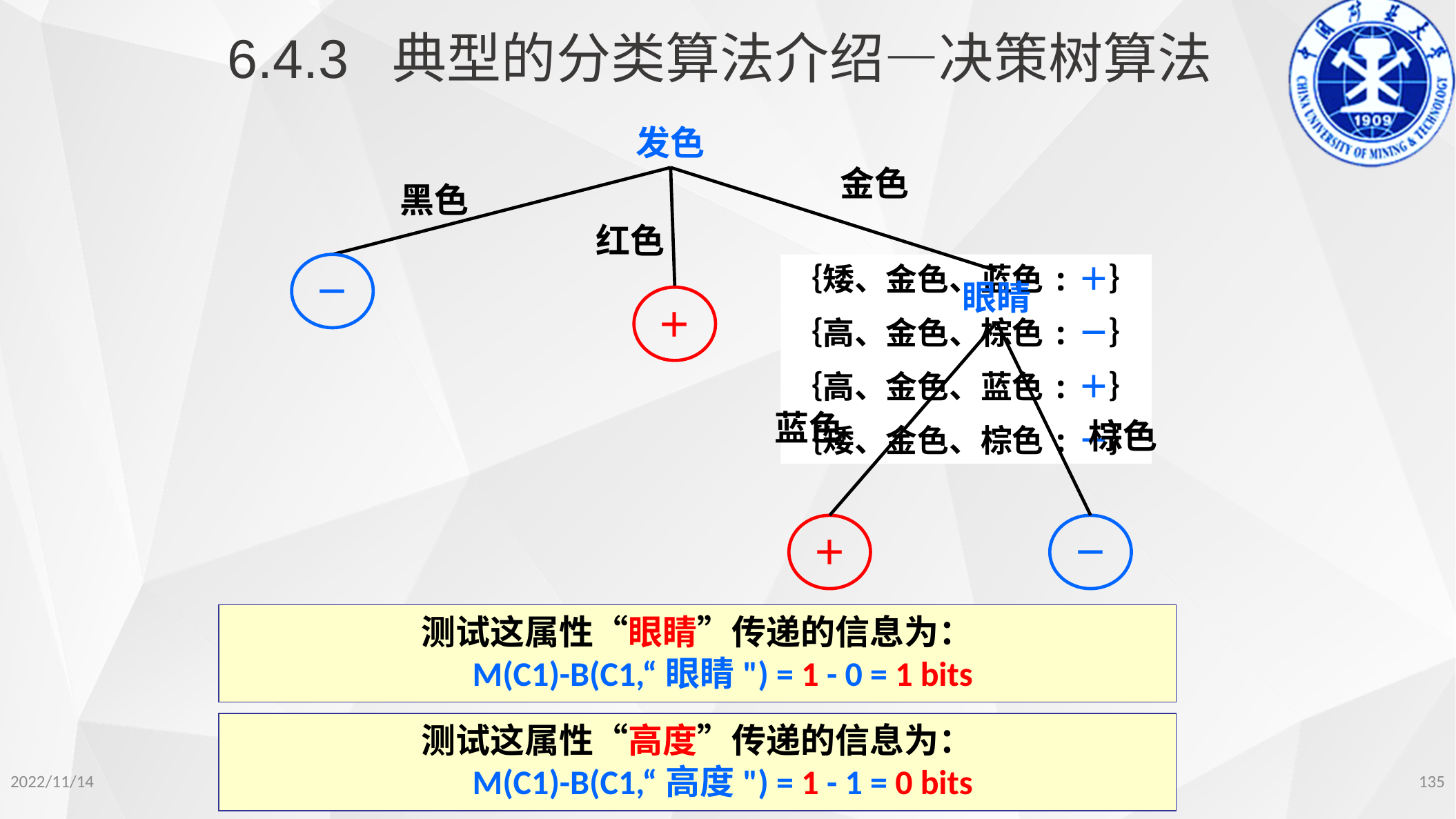

6.4.3  典型的分类算法介绍—决策树算法
发色
金色
黑色
红色
－
｛矮、金色、蓝色:＋｝
｛高、金色、棕色:－｝
｛高、金色、蓝色:＋｝
｛矮、金色、棕色:－｝
眼睛
＋
蓝色
棕色
＋
－
测试这属性“眼睛”传递的信息为：
　 M(C1)-B(C1,“眼睛") = 1 - 0 = 1 bits
测试这属性“高度”传递的信息为：
　 M(C1)-B(C1,“高度") = 1 - 1 = 0 bits
135
2022/11/14